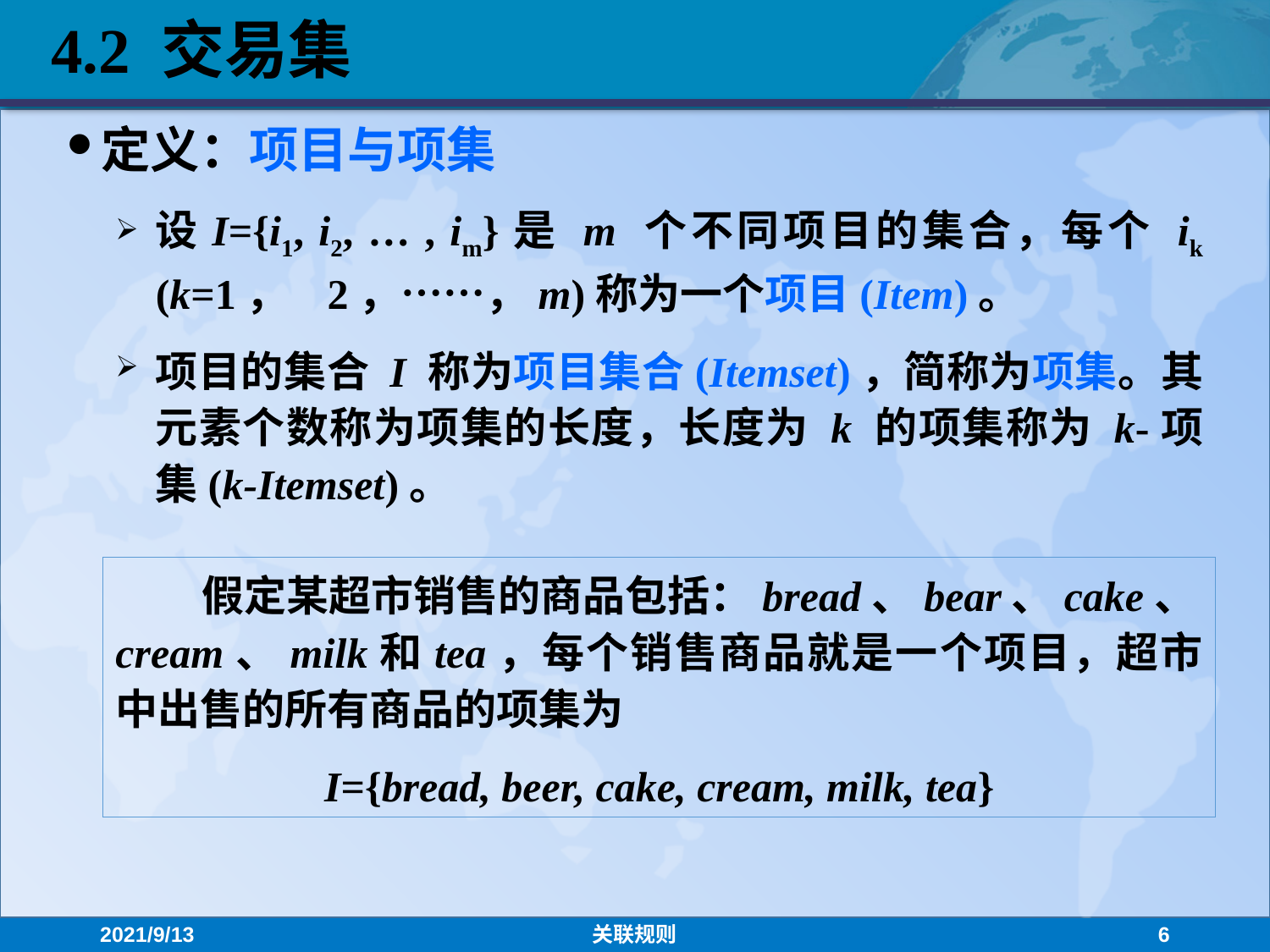

4.2 交易集

定义：项目与项集
设I={i1, i2, … , im}是 m 个不同项目的集合，每个 ik (k=1，   2，……，m)称为一个项目(Item)。
项目的集合 I 称为项目集合(Itemset)，简称为项集。其元素个数称为项集的长度，长度为 k 的项集称为 k-项集(k-Itemset)。

        假定某超市销售的商品包括：bread、bear、cake、cream、milk和tea，每个销售商品就是一个项目，超市中出售的所有商品的项集为
I={bread, beer, cake, cream, milk, tea}
2021/9/13
关联规则
6